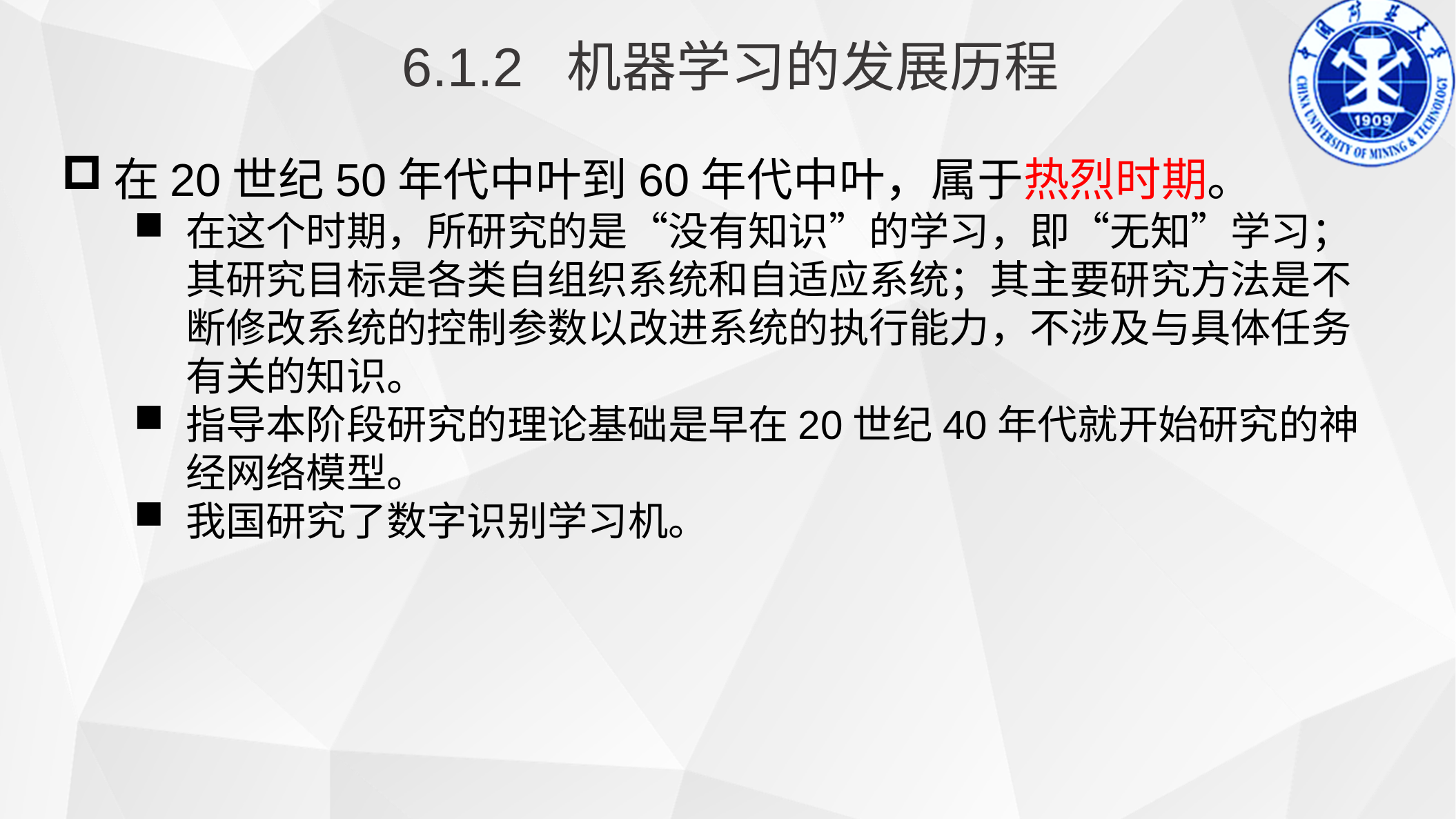

6.1.2  机器学习的发展历程
在20世纪50年代中叶到60年代中叶，属于热烈时期。
在这个时期，所研究的是“没有知识”的学习，即“无知”学习；其研究目标是各类自组织系统和自适应系统；其主要研究方法是不断修改系统的控制参数以改进系统的执行能力，不涉及与具体任务有关的知识。
指导本阶段研究的理论基础是早在20世纪40年代就开始研究的神经网络模型。
我国研究了数字识别学习机。

17